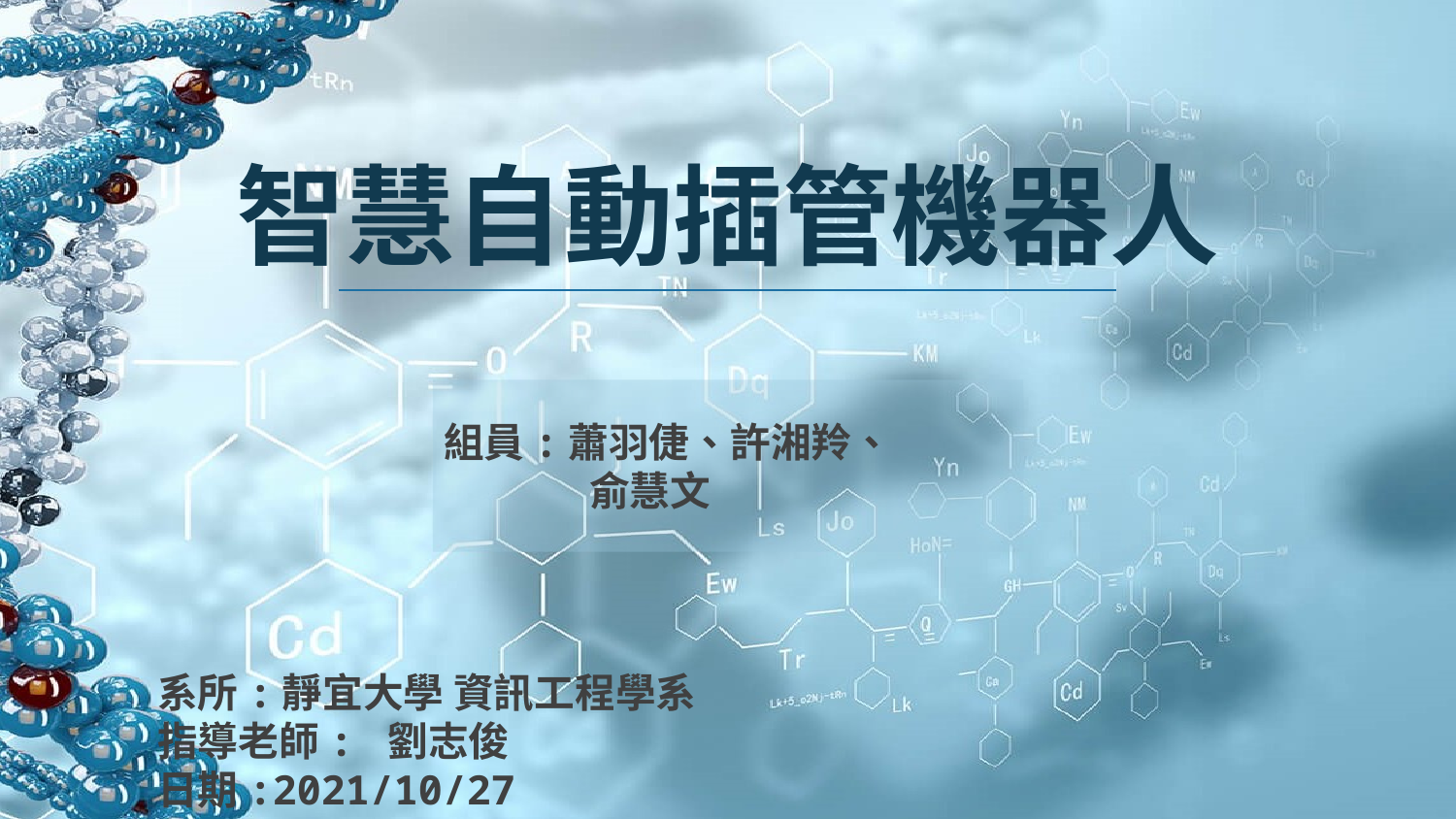

智慧自動插管機器人
組員:蕭羽倢、許湘羚、	俞慧文
系所:靜宜大學 資訊工程學系
指導老師: 劉志俊
日期:2021/10/27